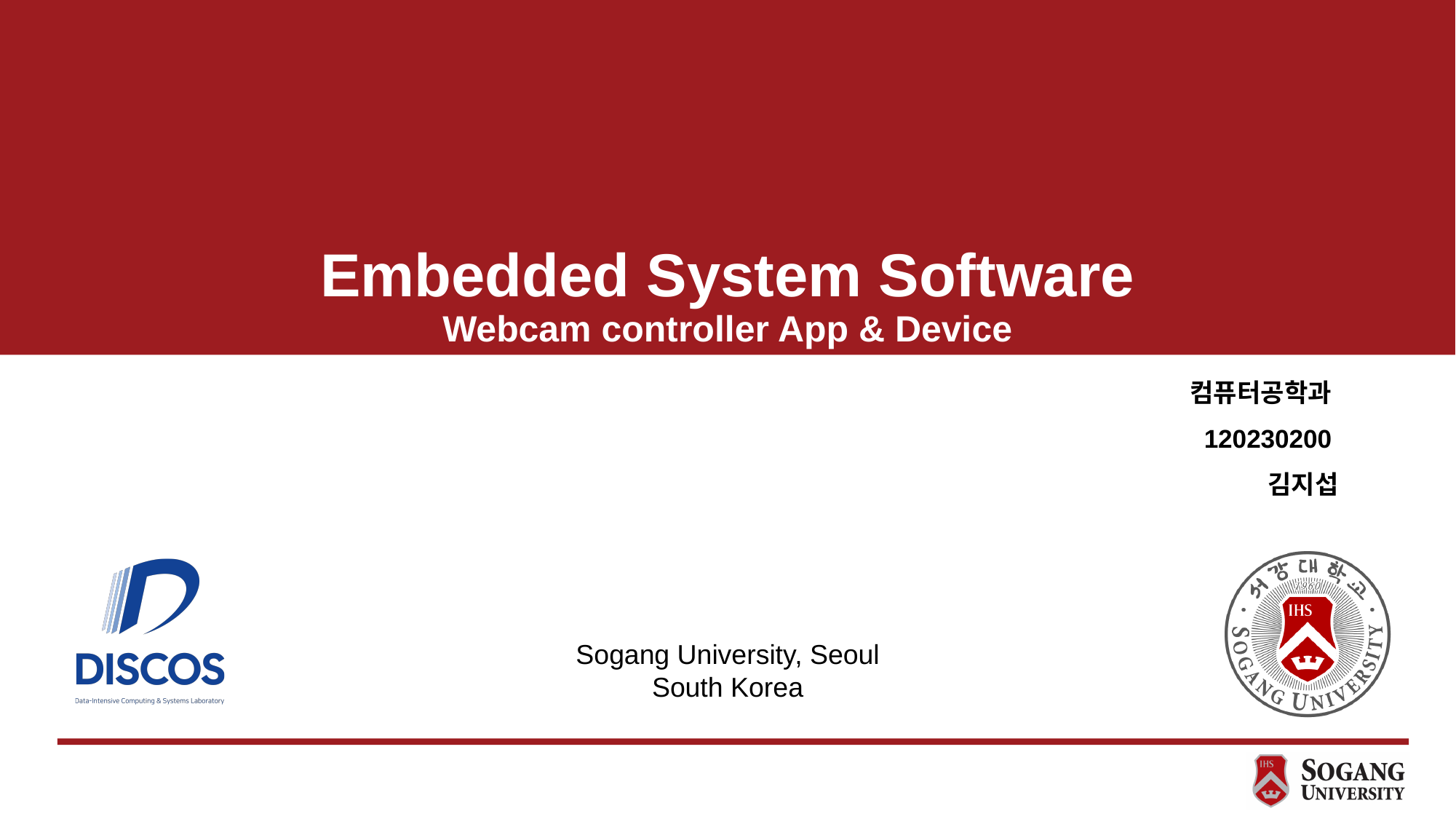

# Embedded System Software Webcam controller App & Device
컴퓨터공학과
120230200
김지섭
Sogang University, Seoul
South Korea